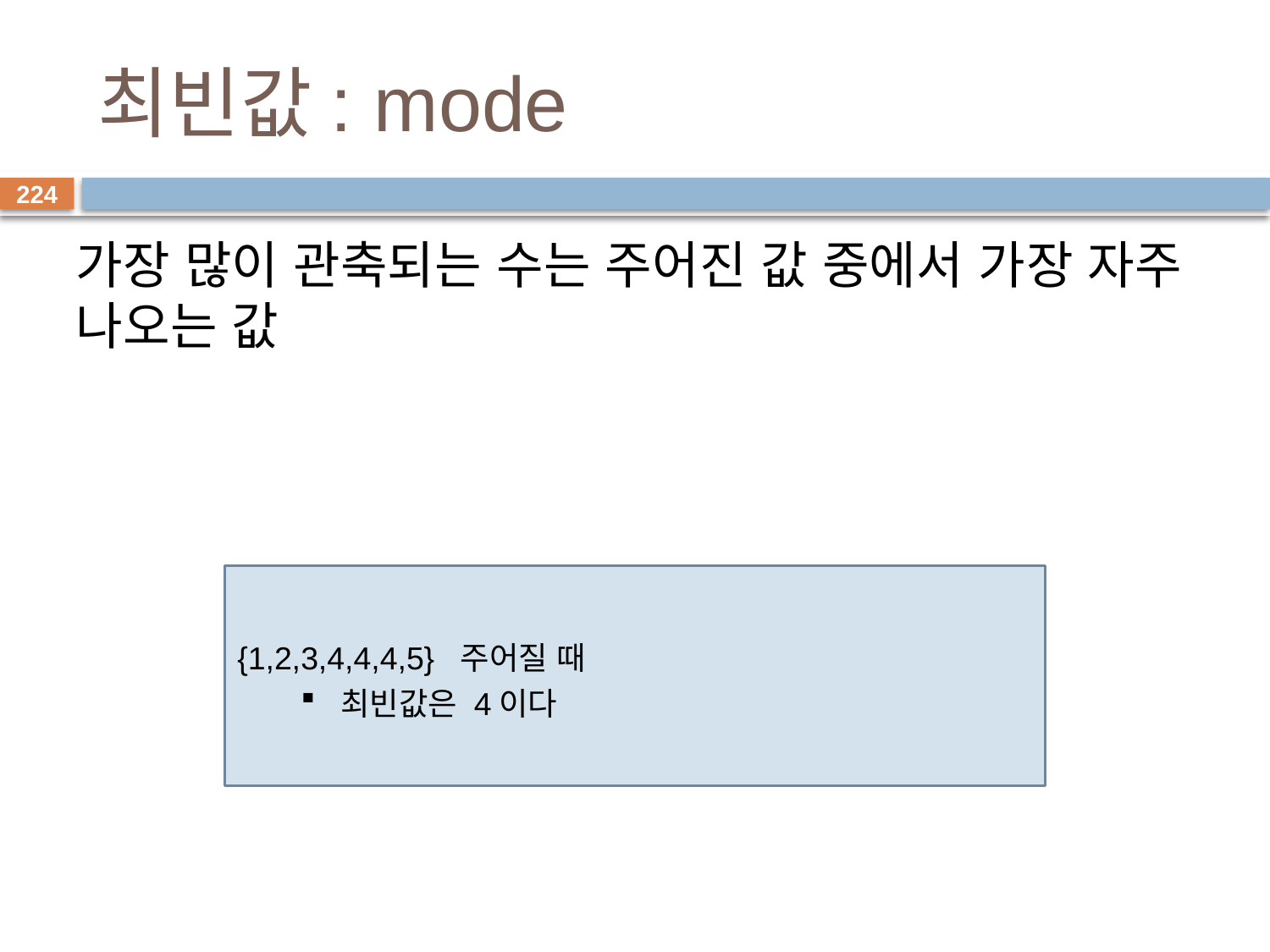

# 최빈값: mode
224
가장 많이 관축되는 수는 주어진 값 중에서 가장 자주 나오는 값
{1,2,3,4,4,4,5}  주어질 때
최빈값은 4이다